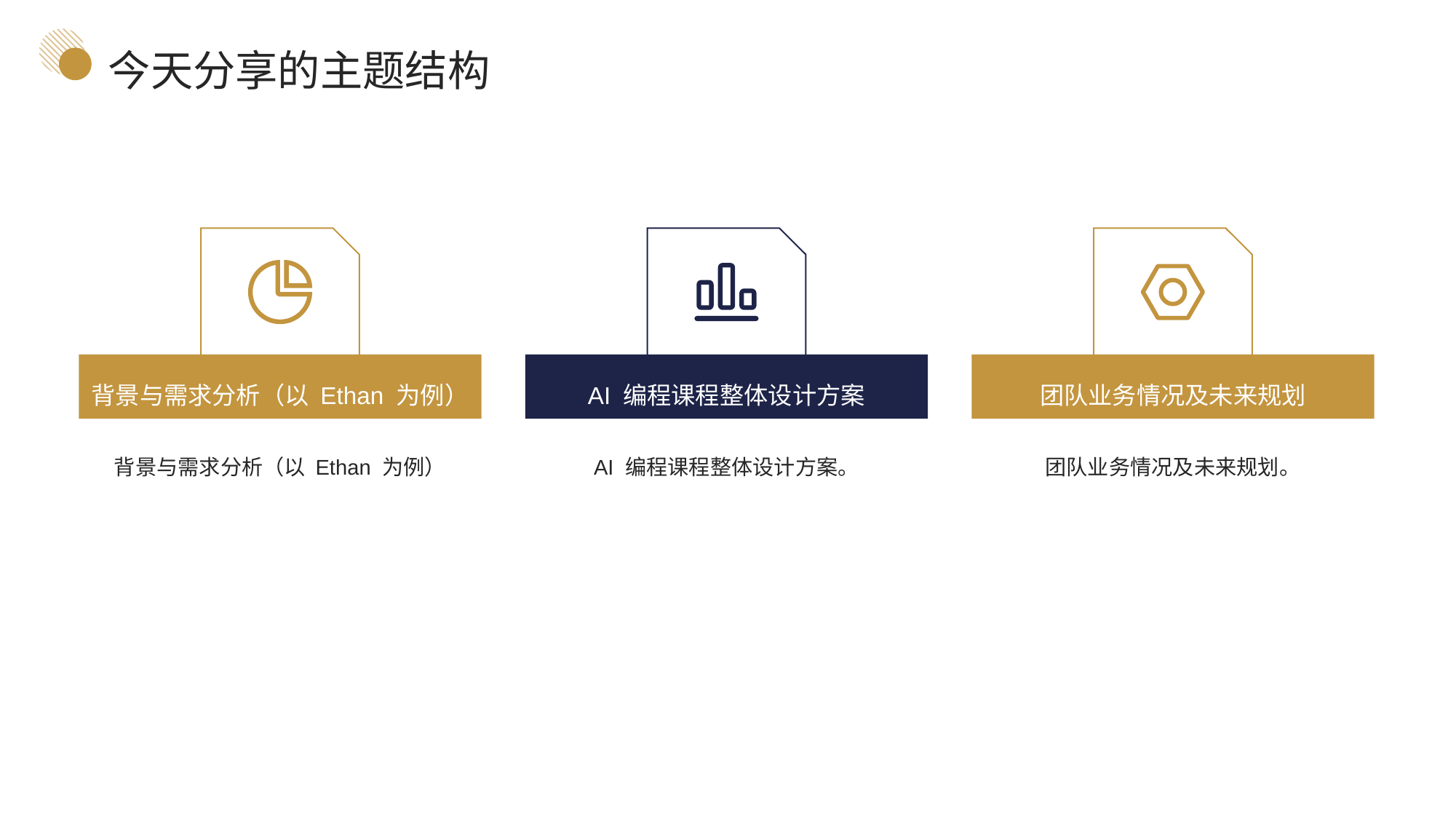

今天分享的主题结构

背景与需求分析（以 Ethan 为例）
AI 编程课程整体设计方案
团队业务情况及未来规划
背景与需求分析（以 Ethan 为例）
AI 编程课程整体设计方案。
团队业务情况及未来规划。